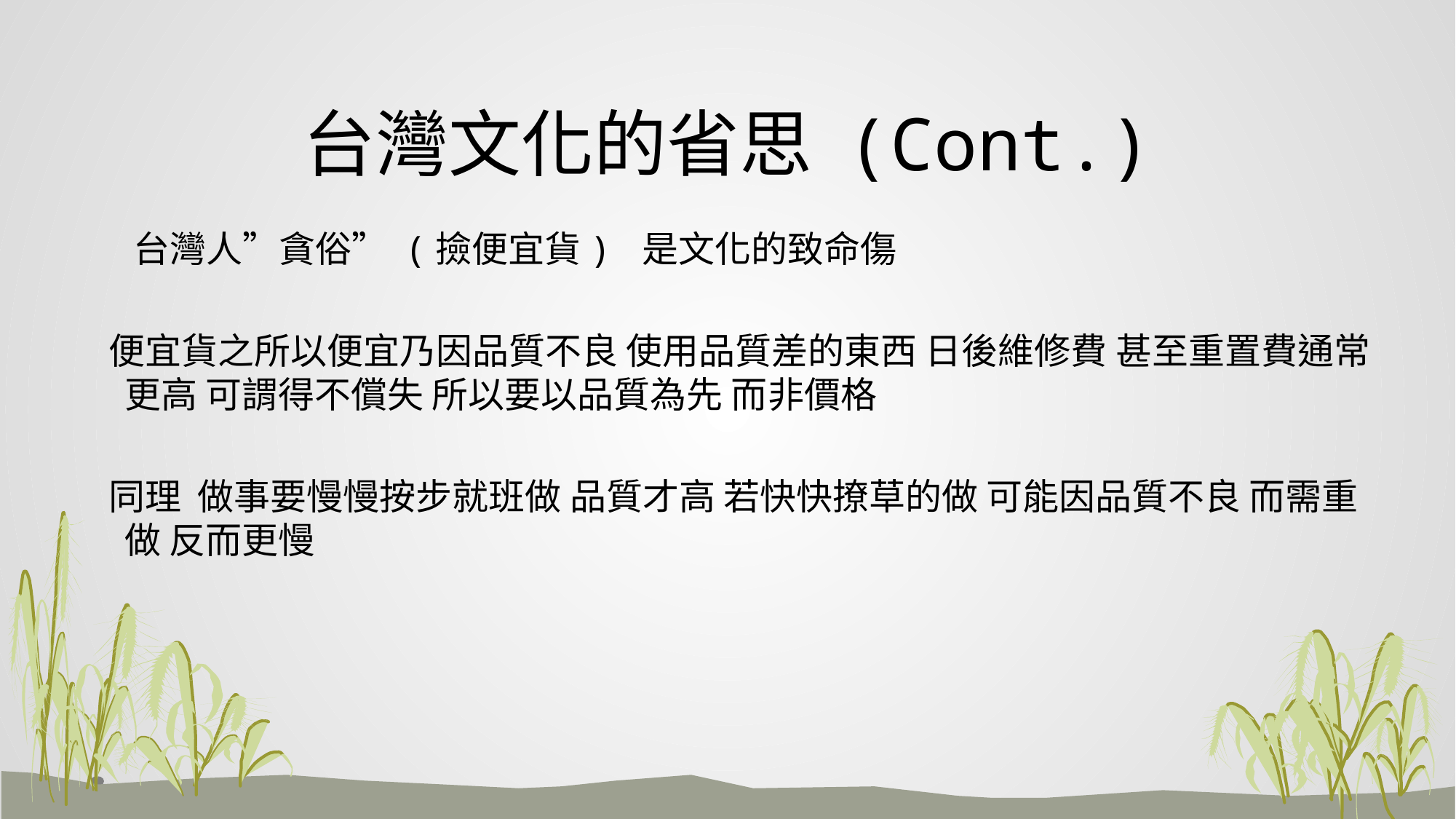

# 台灣文化的省思 (Cont.)
     台灣人”貪俗” (撿便宜貨) 是文化的致命傷

  便宜貨之所以便宜乃因品質不良 使用品質差的東西 日後維修費 甚至重置費通常更高 可謂得不償失 所以要以品質為先 而非價格

  同理  做事要慢慢按步就班做 品質才高 若快快撩草的做 可能因品質不良 而需重做 反而更慢